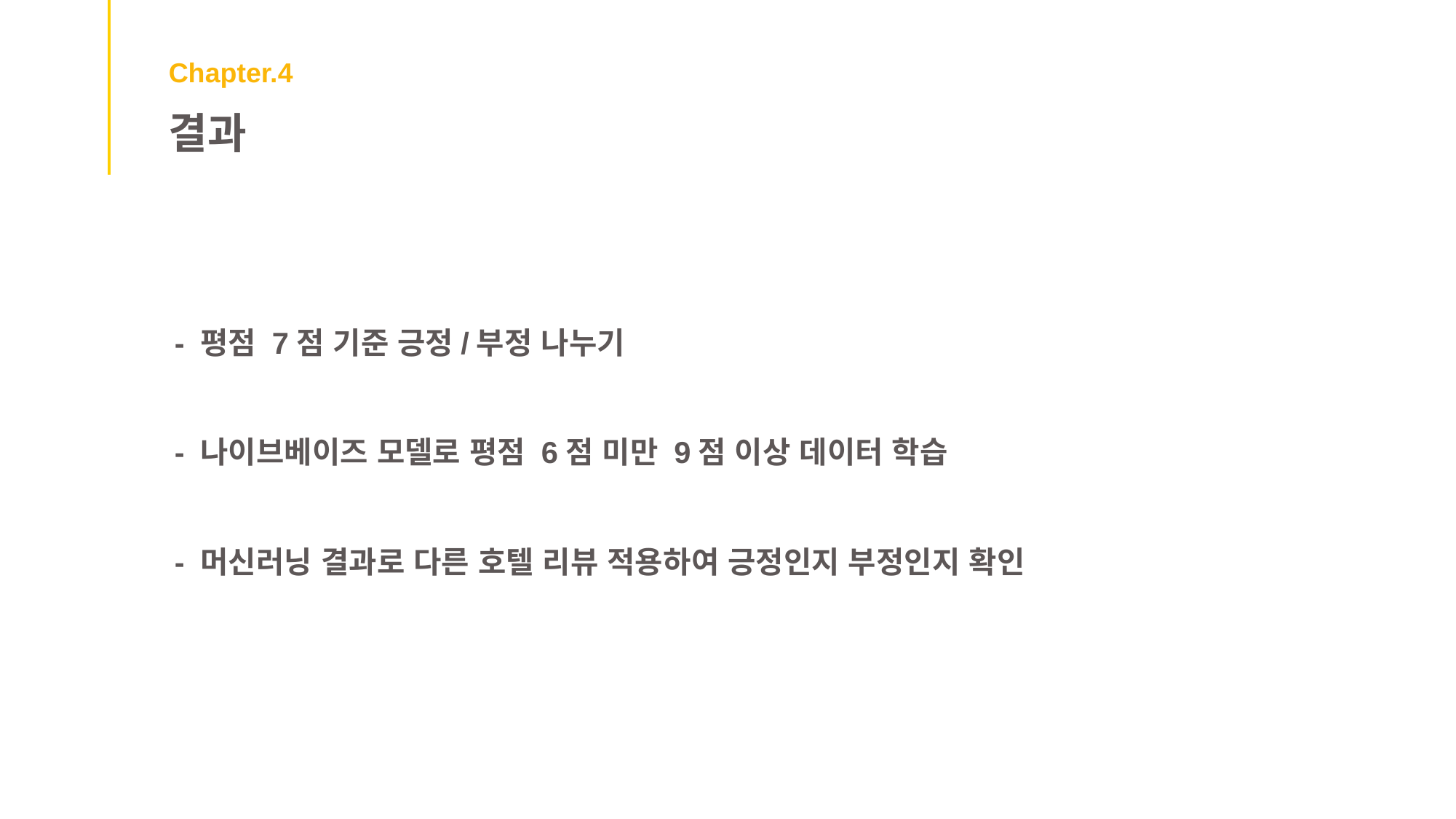

Chapter.4
결과
- 평점 7점 기준 긍정/부정 나누기

- 나이브베이즈 모델로 평점 6점 미만 9점 이상 데이터 학습

- 머신러닝 결과로 다른 호텔 리뷰 적용하여 긍정인지 부정인지 확인